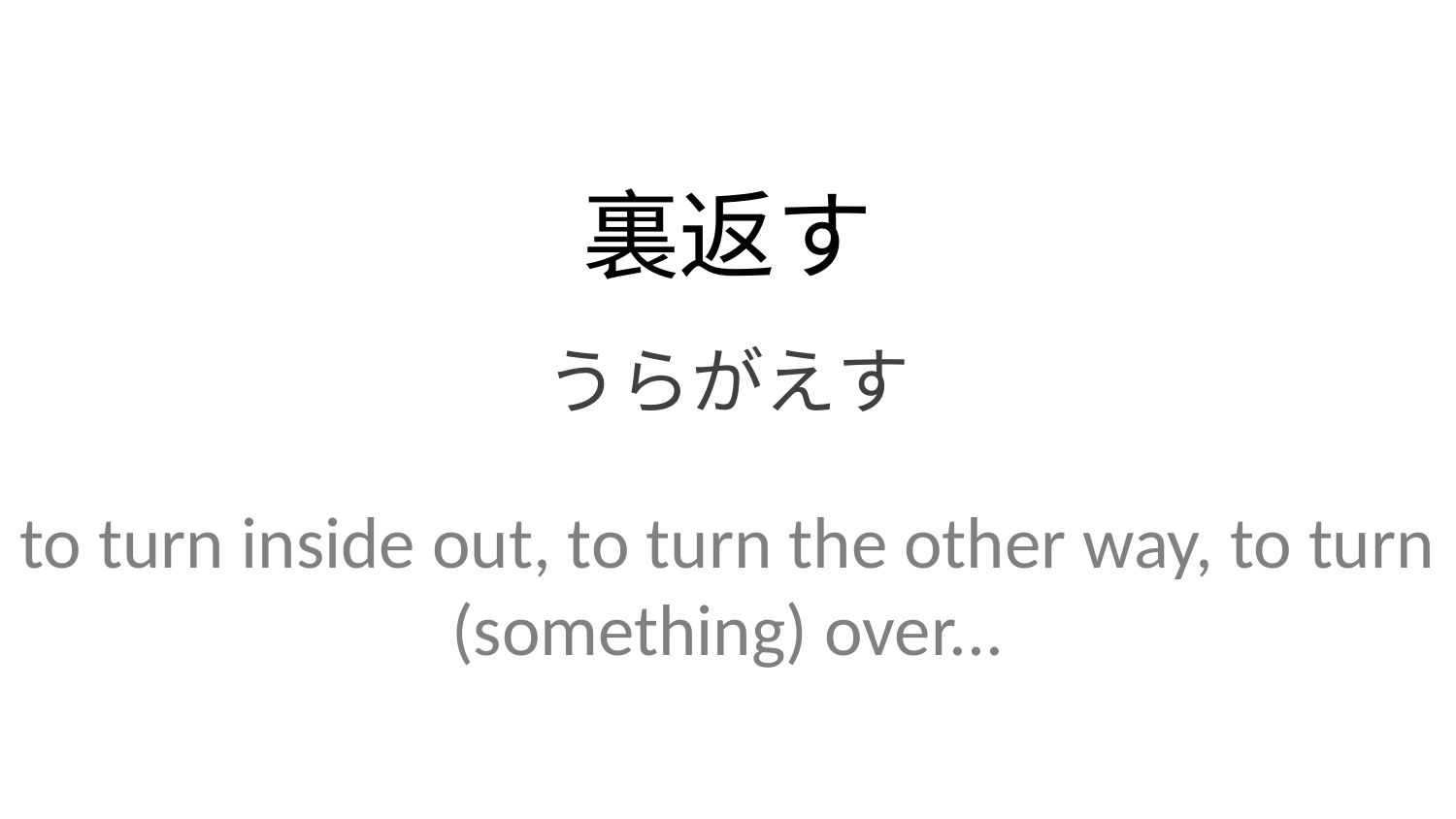

裏返す

うらがえす
to turn inside out, to turn the other way, to turn (something) over...